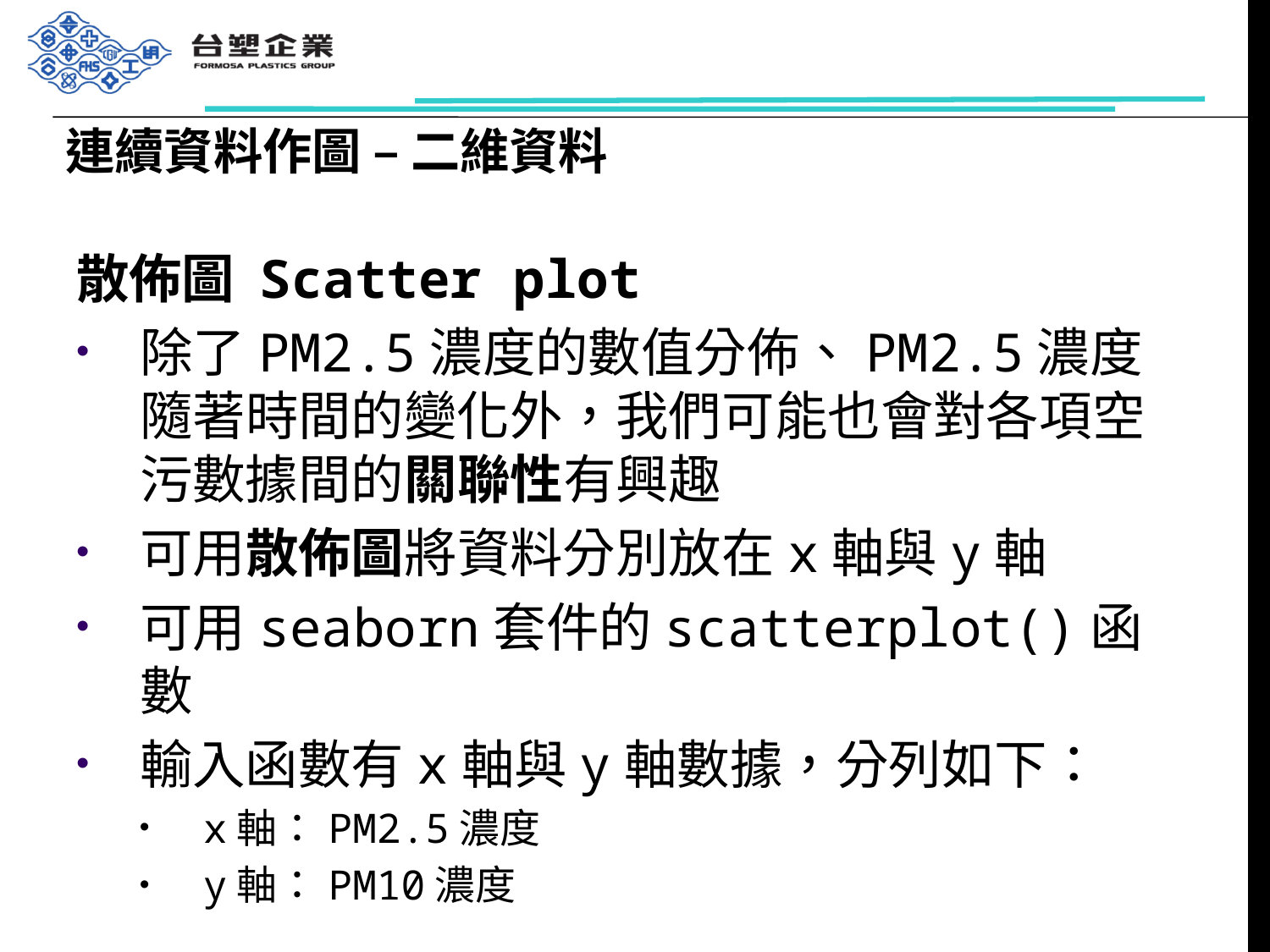

# 連續資料作圖 – 二維資料
散佈圖 Scatter plot
除了PM2.5濃度的數值分佈、PM2.5濃度隨著時間的變化外，我們可能也會對各項空污數據間的關聯性有興趣
可用散佈圖將資料分別放在x軸與y軸
可用seaborn套件的scatterplot()函數
輸入函數有x軸與y軸數據，分列如下：
x軸：PM2.5濃度
y軸：PM10濃度